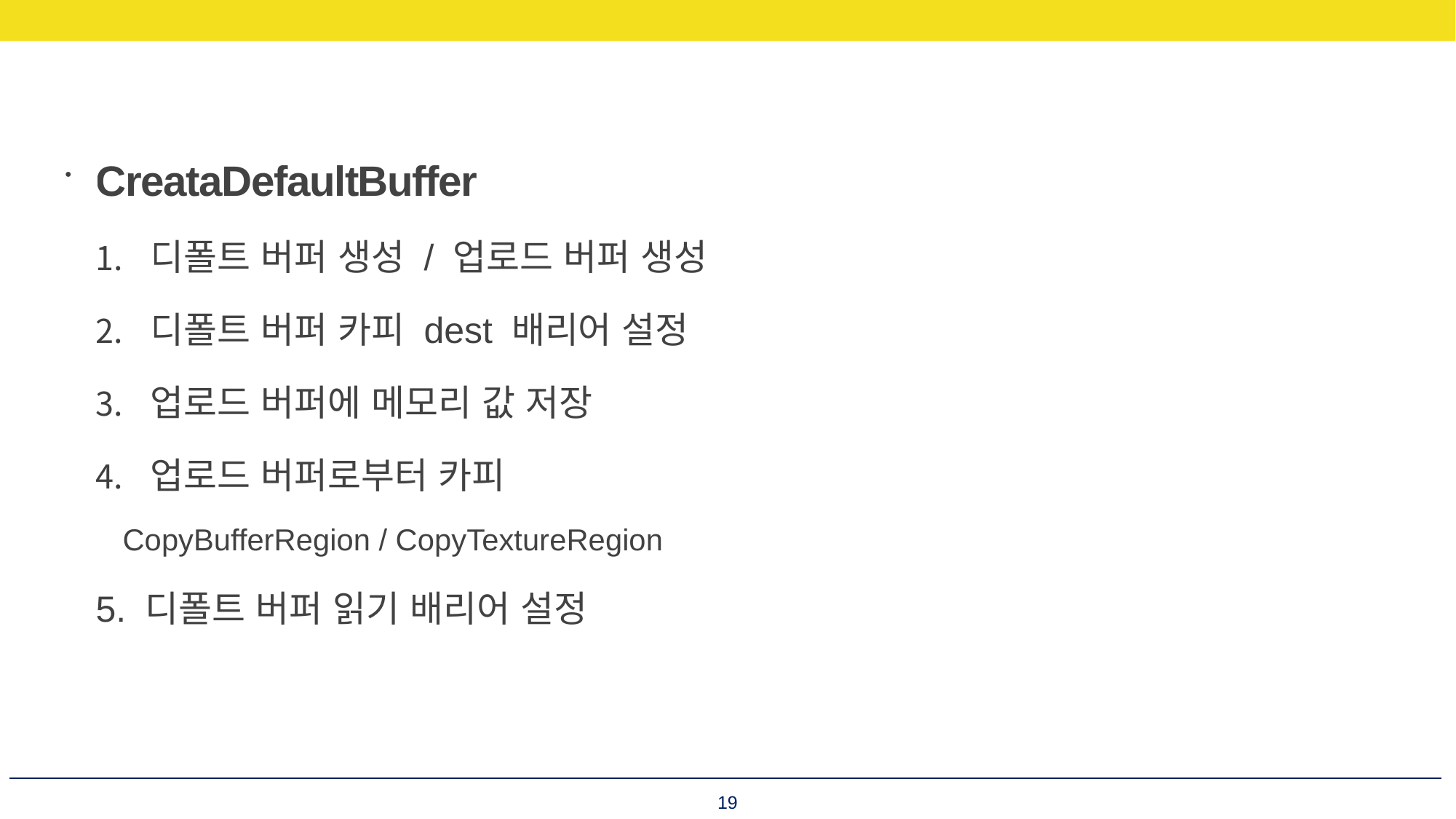

CreataDefaultBuffer
디폴트 버퍼 생성 / 업로드 버퍼 생성
디폴트 버퍼 카피 dest 배리어 설정
업로드 버퍼에 메모리 값 저장
업로드 버퍼로부터 카피
CopyBufferRegion / CopyTextureRegion
5. 디폴트 버퍼 읽기 배리어 설정
19